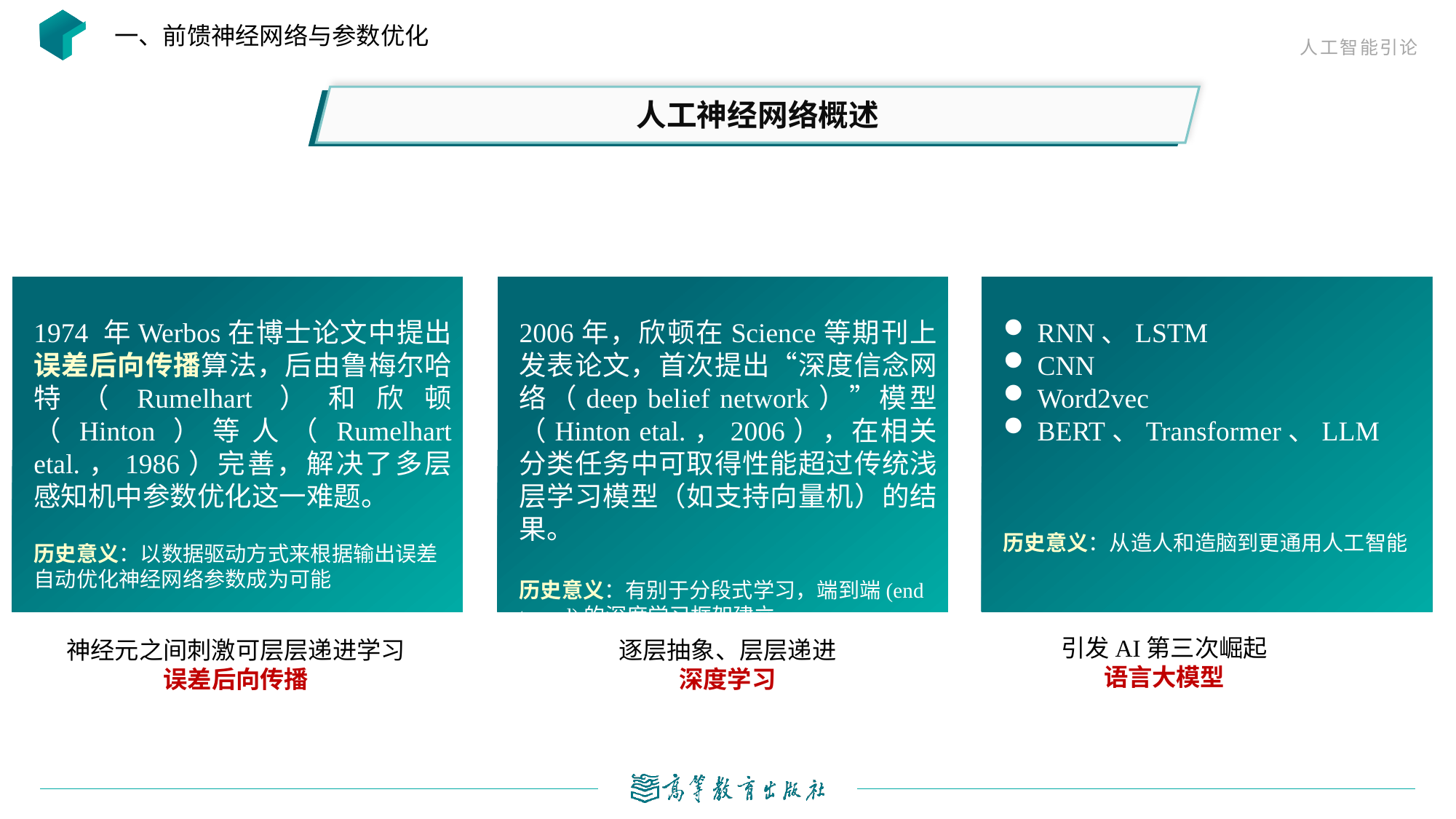

一、前馈神经网络与参数优化

人工神经网络概述

1974 年Werbos在博士论文中提出误差后向传播算法，后由鲁梅尔哈特（Rumelhart）和欣顿（Hinton）等人（Rumelhart etal.，1986）完善，解决了多层感知机中参数优化这一难题。

历史意义：以数据驱动方式来根据输出误差自动优化神经网络参数成为可能

2006年，欣顿在Science等期刊上发表论文，首次提出“深度信念网络（deep belief network）”模型（Hinton etal.，2006），在相关分类任务中可取得性能超过传统浅层学习模型（如支持向量机）的结果。

历史意义：有别于分段式学习，端到端(end to end)的深度学习框架建立

RNN、LSTM
CNN
Word2vec
BERT、Transformer、LLM

历史意义：从造人和造脑到更通用人工智能
引发AI第三次崛起
语言大模型
逐层抽象、层层递进
深度学习
神经元之间刺激可层层递进学习
误差后向传播